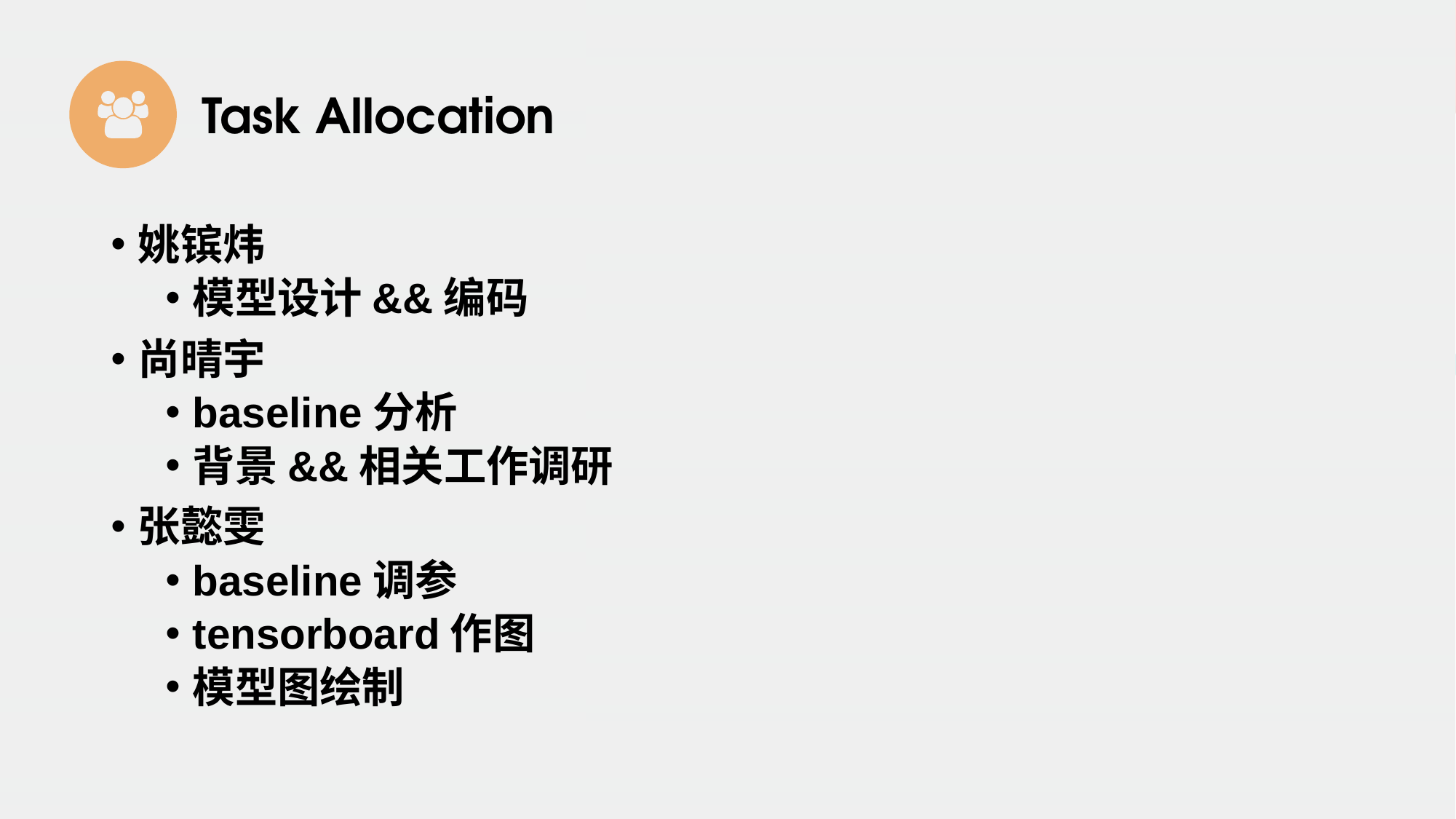

Task Allocation
姚镔炜
模型设计&&编码
尚晴宇
baseline分析
背景&&相关工作调研
张懿雯
baseline调参
tensorboard作图
模型图绘制